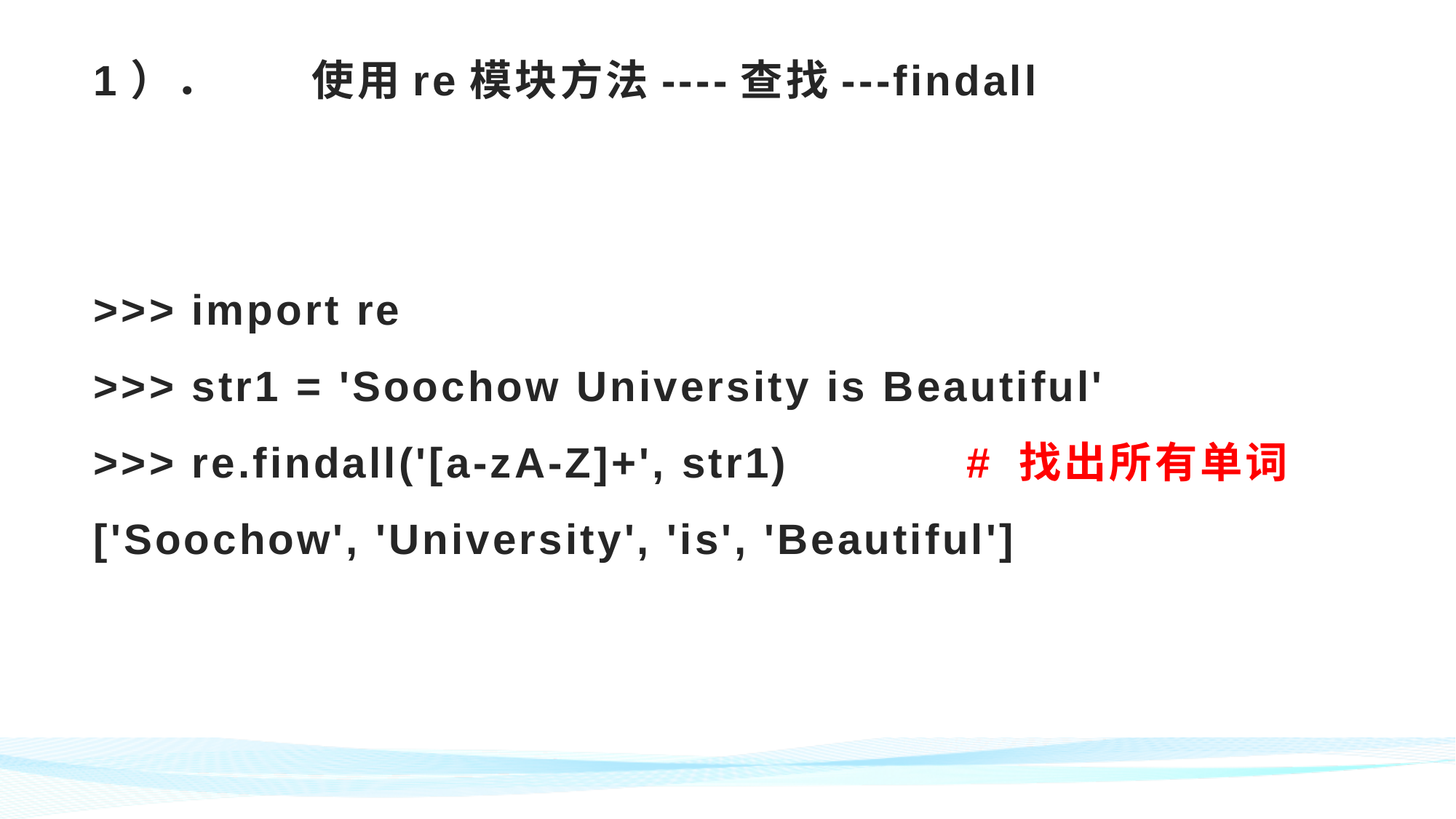

# 1）．	使用re模块方法----查找---findall >>> import re >>> str1 = 'Soochow University is Beautiful' >>> re.findall('[a-zA-Z]+', str1)   		# 找出所有单词 ['Soochow', 'University', 'is', 'Beautiful']